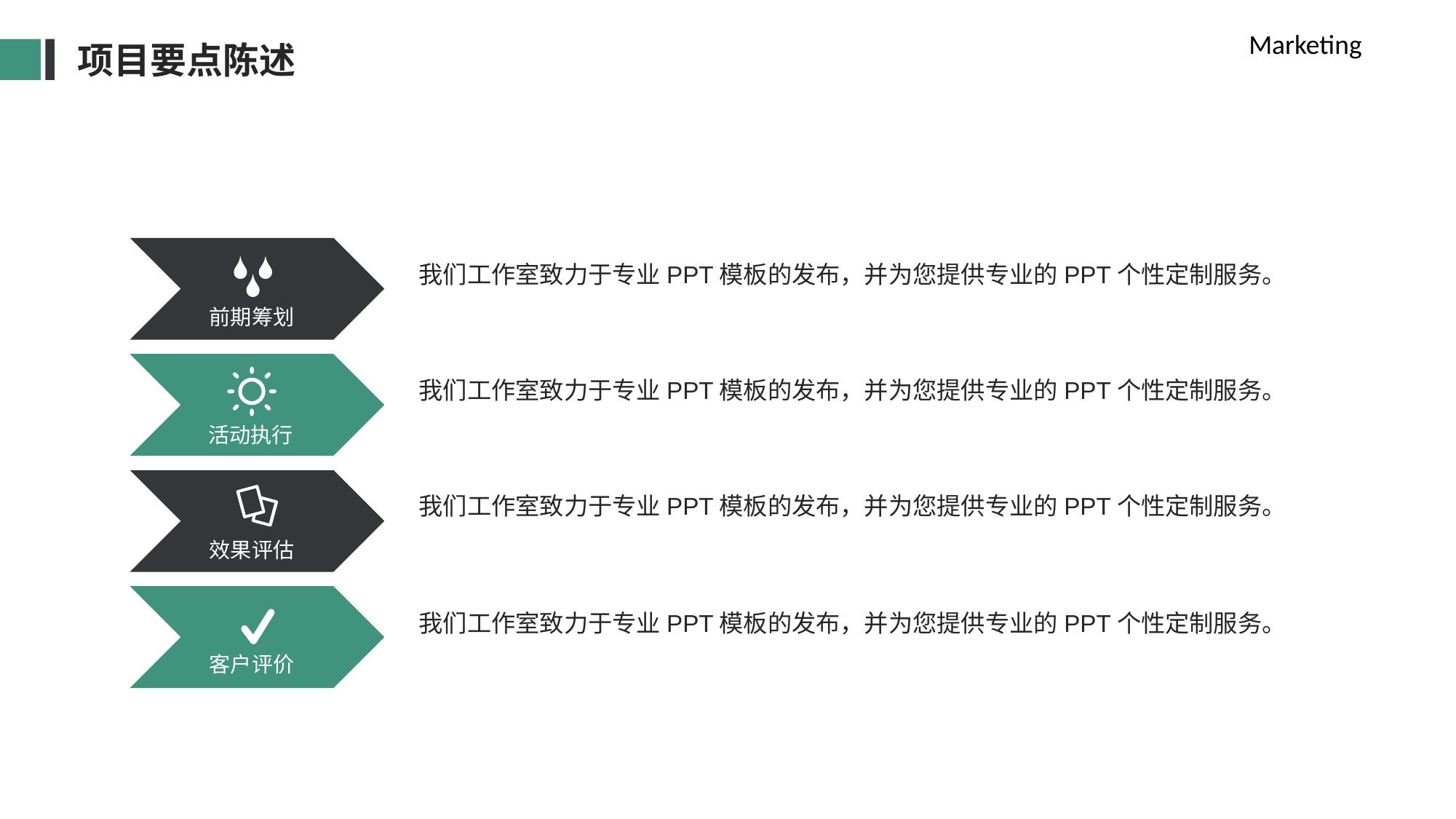

Marketing
项目要点陈述

我们工作室致力于专业PPT模板的发布，并为您提供专业的PPT个性定制服务。

前期筹划

我们工作室致力于专业PPT模板的发布，并为您提供专业的PPT个性定制服务。
活动执行

我们工作室致力于专业PPT模板的发布，并为您提供专业的PPT个性定制服务。

效果评估

我们工作室致力于专业PPT模板的发布，并为您提供专业的PPT个性定制服务。

客户评价